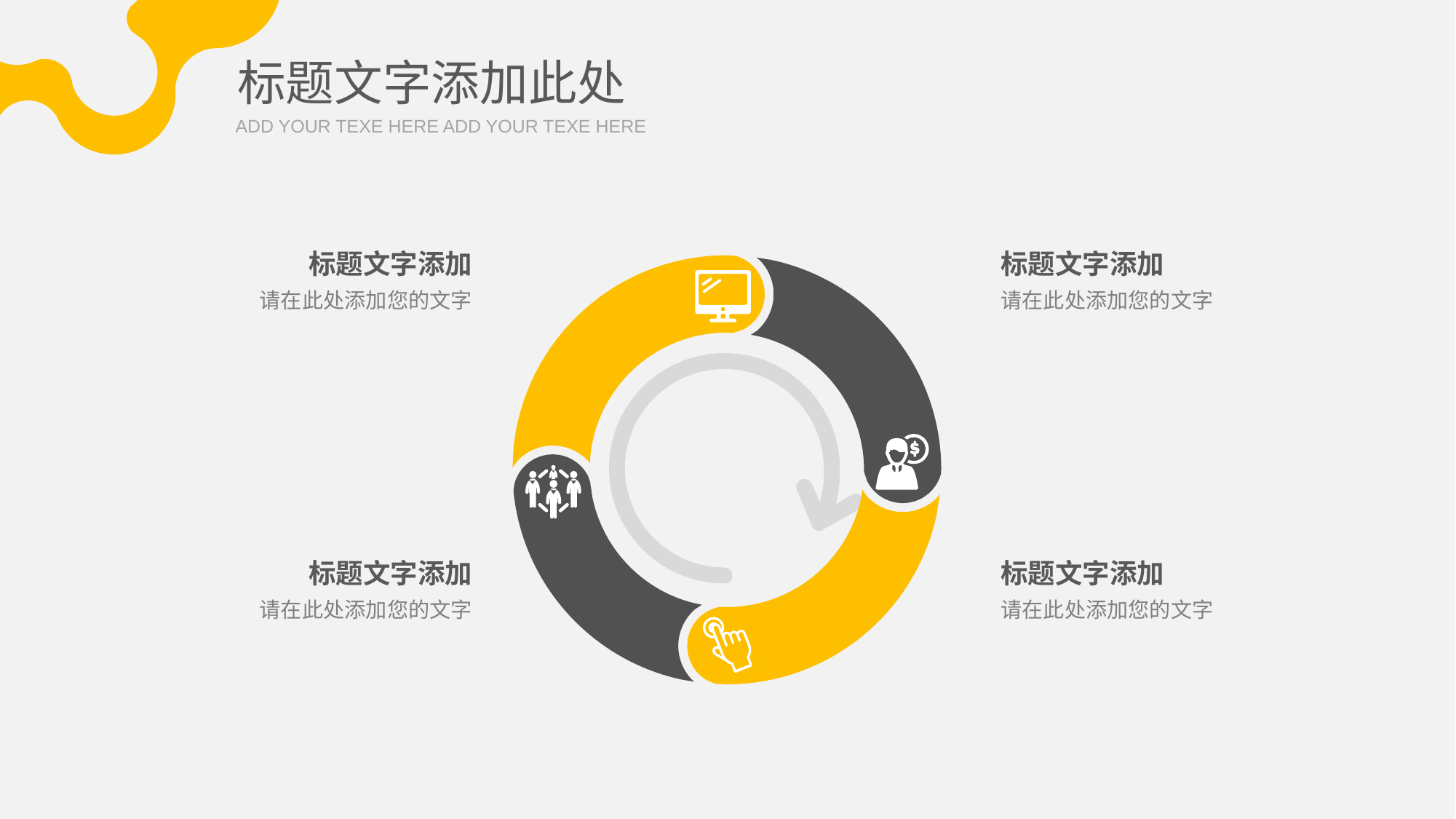

标题文字添加此处
ADD YOUR TEXE HERE ADD YOUR TEXE HERE
标题文字添加
请在此处添加您的文字
标题文字添加
请在此处添加您的文字

标题文字添加
请在此处添加您的文字
标题文字添加
请在此处添加您的文字